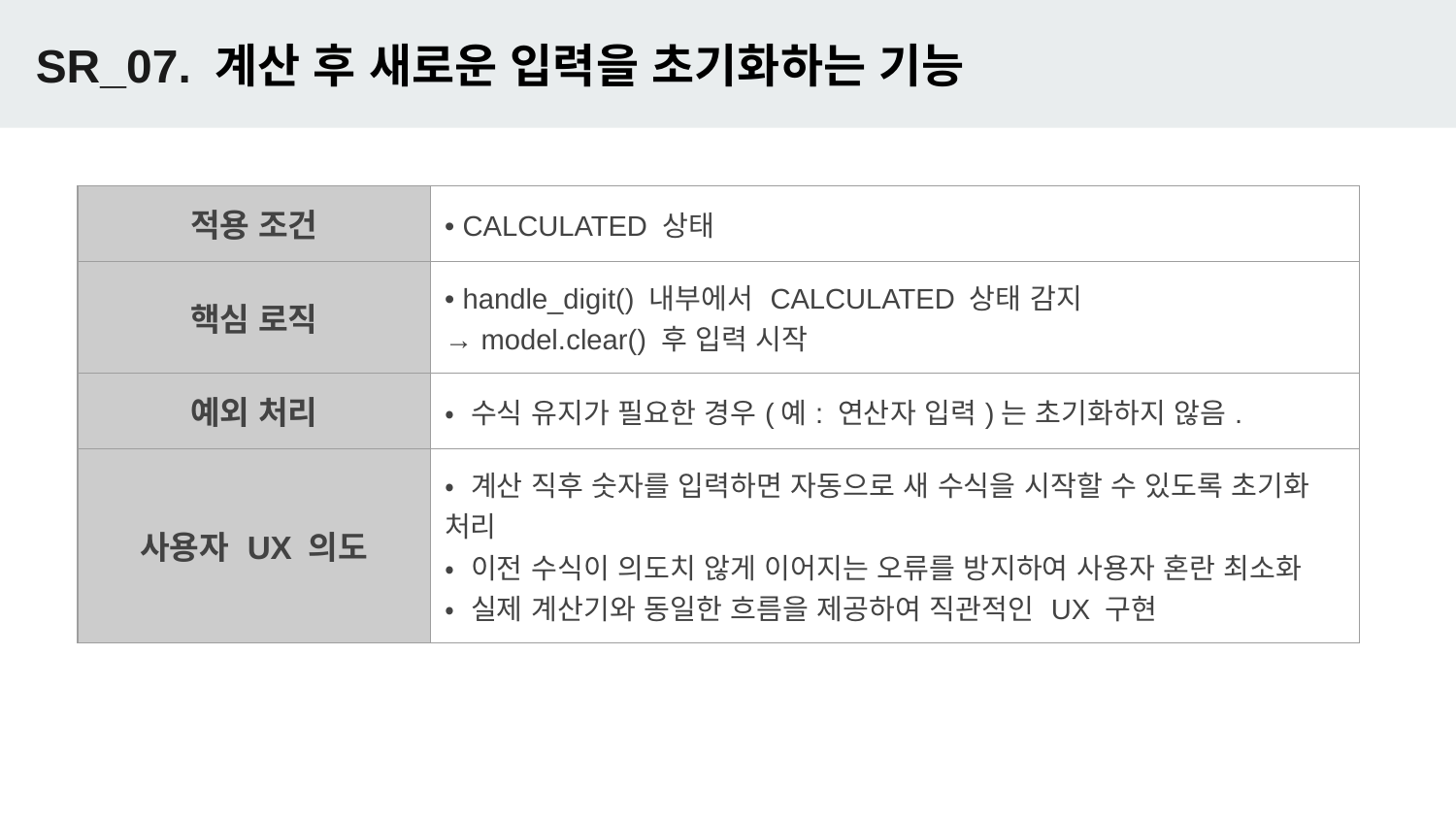

# SR_07. 계산 후 새로운 입력을 초기화하는 기능
| 적용 조건 | • CALCULATED 상태 |
| --- | --- |
| 핵심 로직 | • handle\_digit() 내부에서 CALCULATED 상태 감지 → model.clear() 후 입력 시작 |
| 예외 처리 | • 수식 유지가 필요한 경우(예: 연산자 입력)는 초기화하지 않음. |
| 사용자 UX 의도 | • 계산 직후 숫자를 입력하면 자동으로 새 수식을 시작할 수 있도록 초기화 처리 • 이전 수식이 의도치 않게 이어지는 오류를 방지하여 사용자 혼란 최소화 • 실제 계산기와 동일한 흐름을 제공하여 직관적인 UX 구현 |